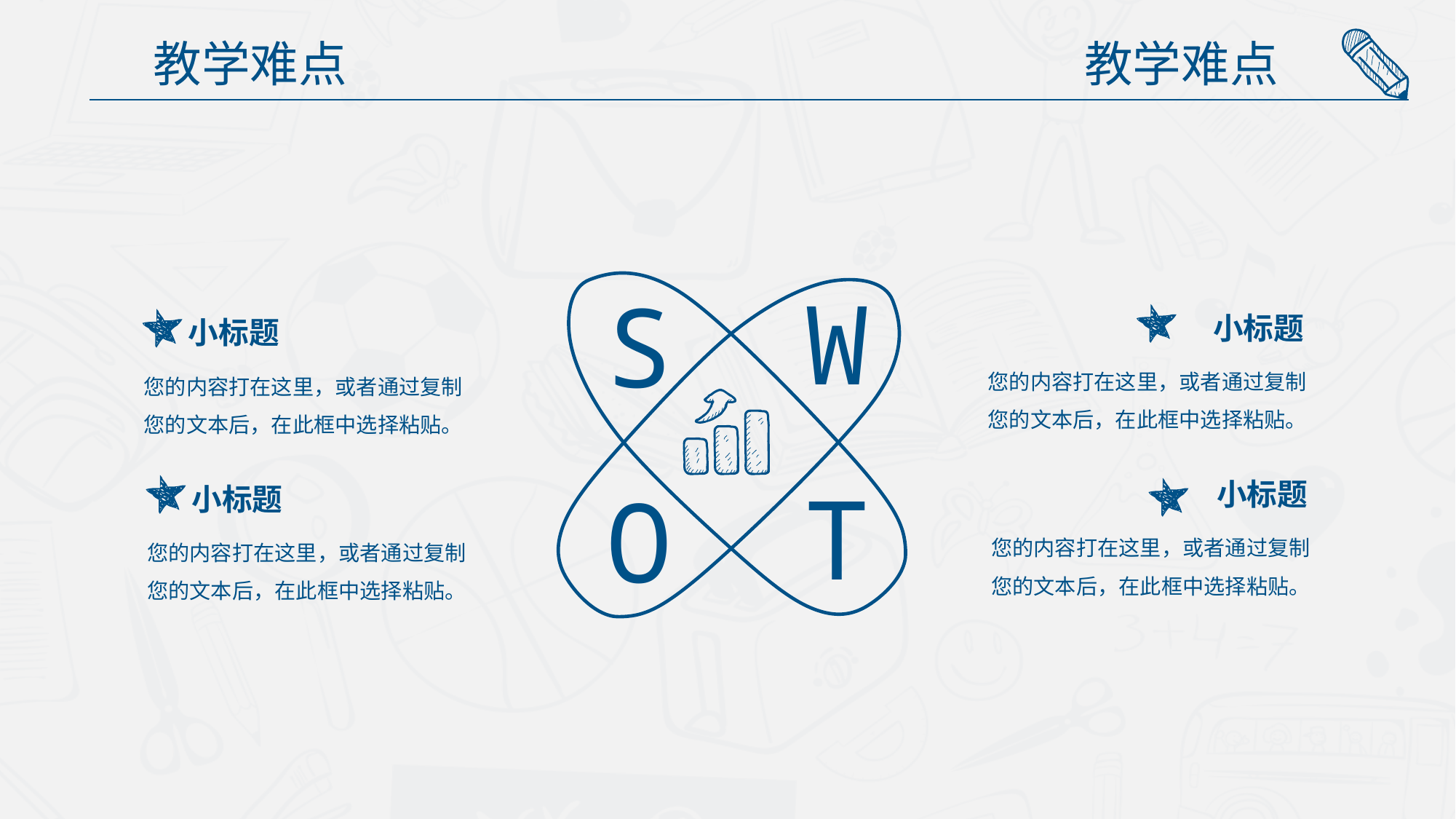

教学难点
教学难点
W
S

小标题

您的内容打在这里，或者通过复制您的文本后，在此框中选择粘贴。
小标题

您的内容打在这里，或者通过复制您的文本后，在此框中选择粘贴。

T
O
小标题

您的内容打在这里，或者通过复制您的文本后，在此框中选择粘贴。
小标题

您的内容打在这里，或者通过复制您的文本后，在此框中选择粘贴。